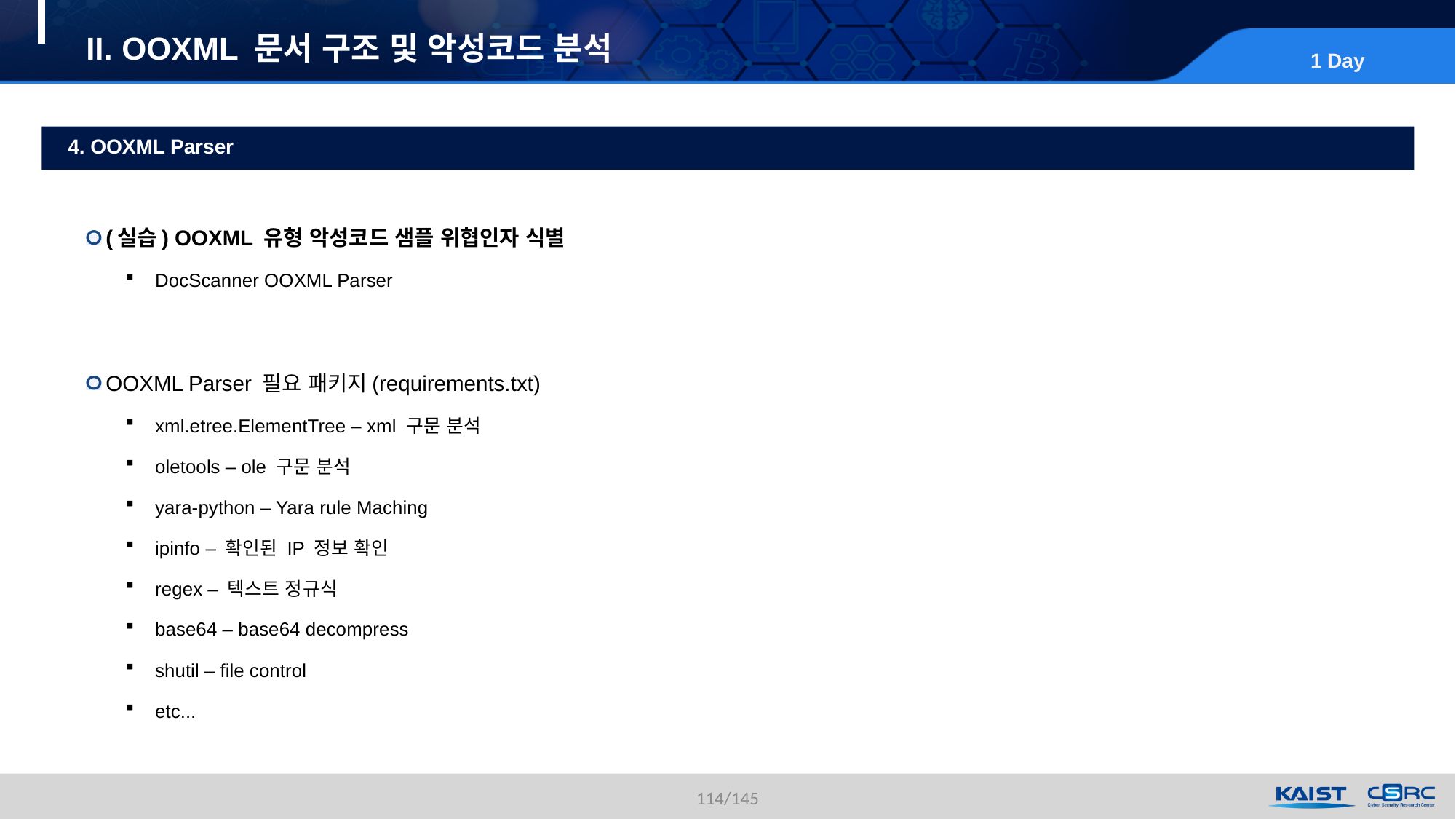

# II. OOXML 문서 구조 및 악성코드 분석
4. OOXML Parser
(실습) OOXML 유형 악성코드 샘플 위협인자 식별
DocScanner OOXML Parser

OOXML Parser 필요 패키지(requirements.txt)
xml.etree.ElementTree – xml 구문 분석
oletools – ole 구문 분석
yara-python – Yara rule Maching
ipinfo – 확인된 IP 정보 확인
regex – 텍스트 정규식
base64 – base64 decompress
shutil – file control
etc...
114/145